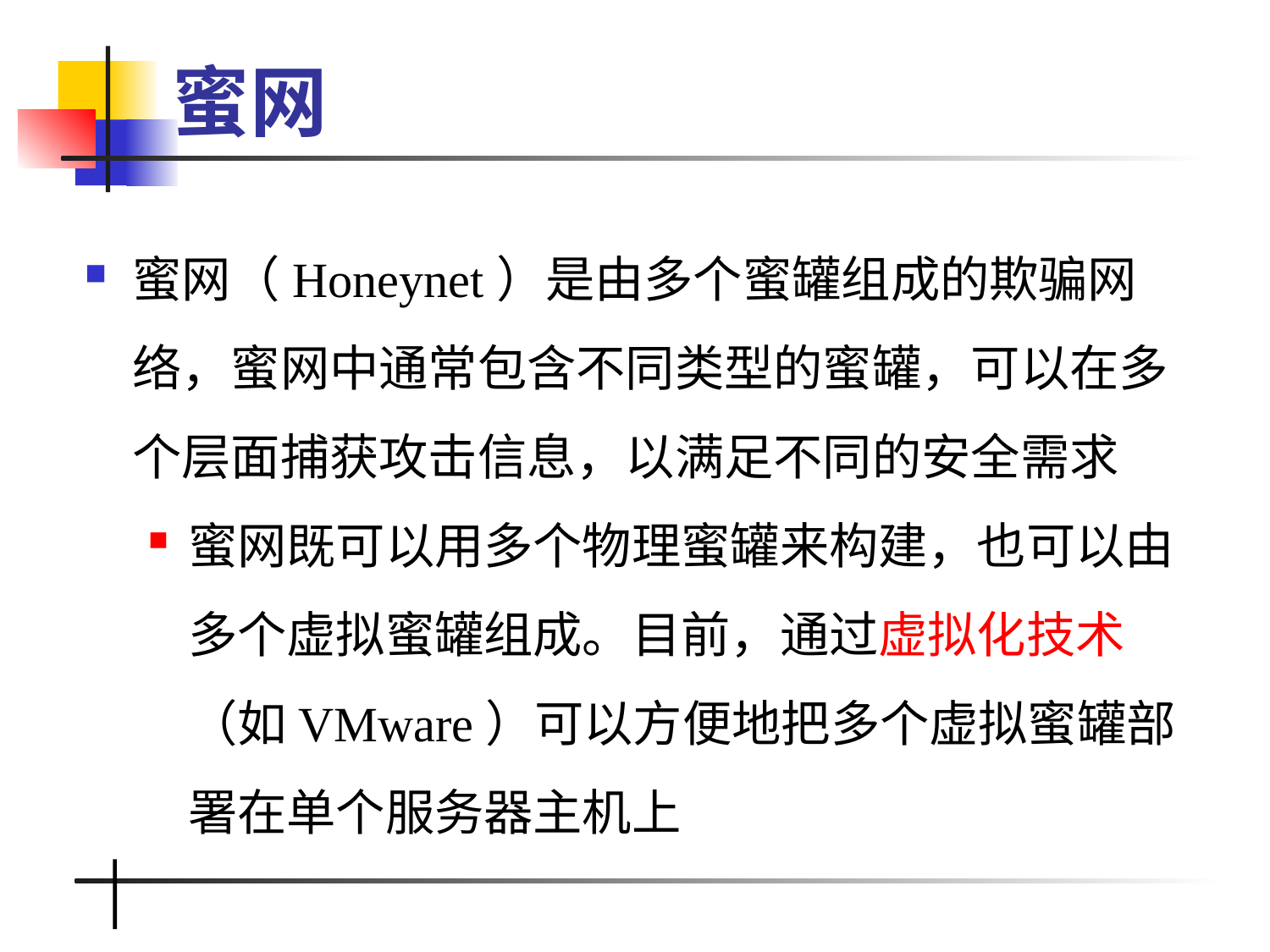

# 蜜网
蜜网（Honeynet）是由多个蜜罐组成的欺骗网络，蜜网中通常包含不同类型的蜜罐，可以在多个层面捕获攻击信息，以满足不同的安全需求
蜜网既可以用多个物理蜜罐来构建，也可以由多个虚拟蜜罐组成。目前，通过虚拟化技术（如VMware）可以方便地把多个虚拟蜜罐部署在单个服务器主机上